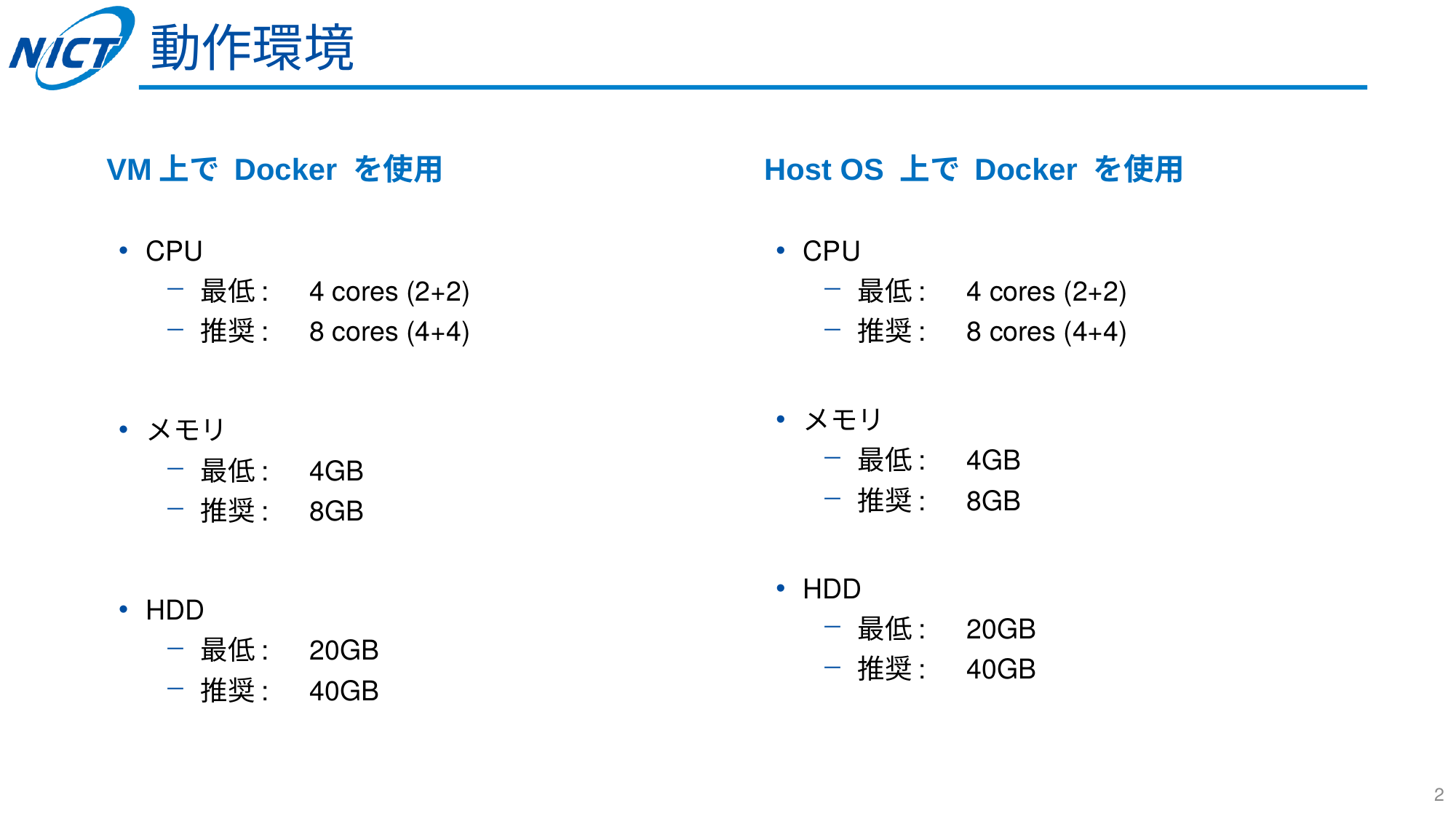

# 動作環境
VM上で Docker を使用
Host OS 上で Docker を使用
CPU
最低:	4 cores (2+2)
推奨:	8 cores (4+4)

メモリ
最低:	4GB
推奨:	8GB

HDD
最低:	20GB
推奨:	40GB
CPU
最低:	4 cores (2+2)
推奨:	8 cores (4+4)

メモリ
最低:	4GB
推奨:	8GB

HDD
最低:	20GB
推奨:	40GB
2